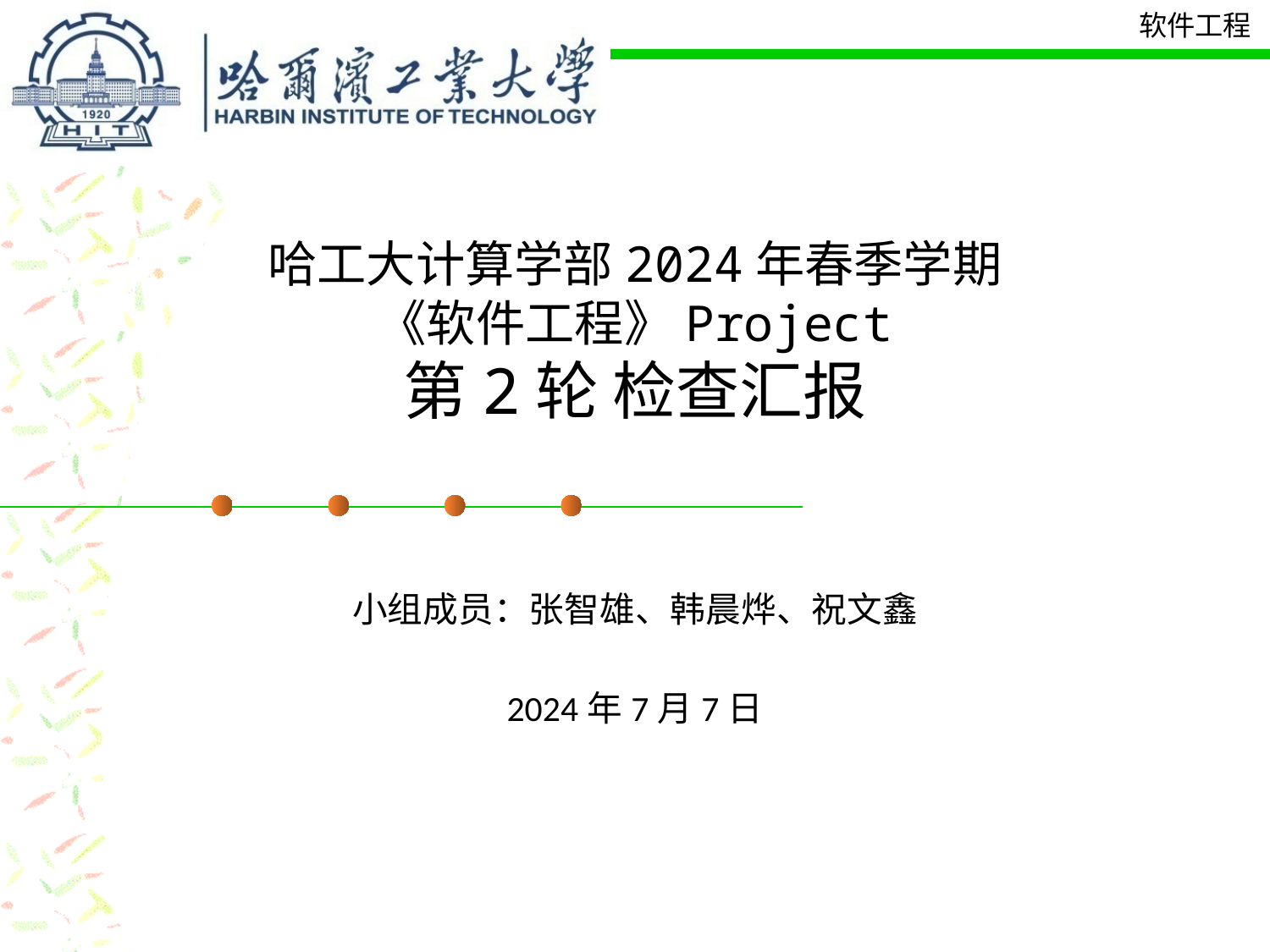

# 哈工大计算学部2024年春季学期 《软件工程》Project 第2轮 检查汇报
小组成员：张智雄、韩晨烨、祝文鑫

2024年7月7日